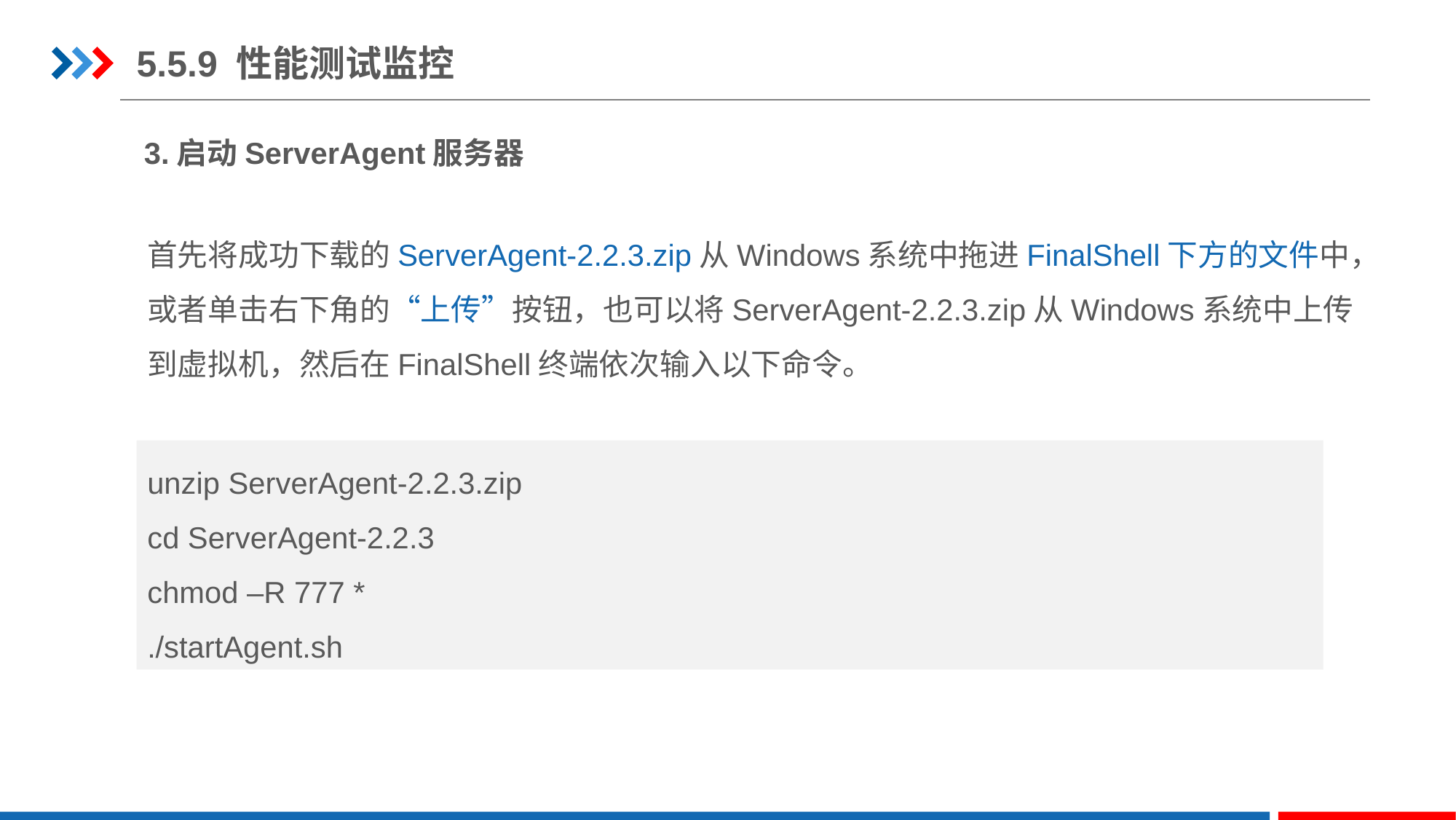

5.5.9 性能测试监控
3.启动ServerAgent服务器
首先将成功下载的ServerAgent-2.2.3.zip从Windows系统中拖进FinalShell下方的文件中，或者单击右下角的“上传”按钮，也可以将ServerAgent-2.2.3.zip从Windows系统中上传到虚拟机，然后在FinalShell终端依次输入以下命令。
unzip ServerAgent-2.2.3.zip
cd ServerAgent-2.2.3
chmod –R 777 *
./startAgent.sh